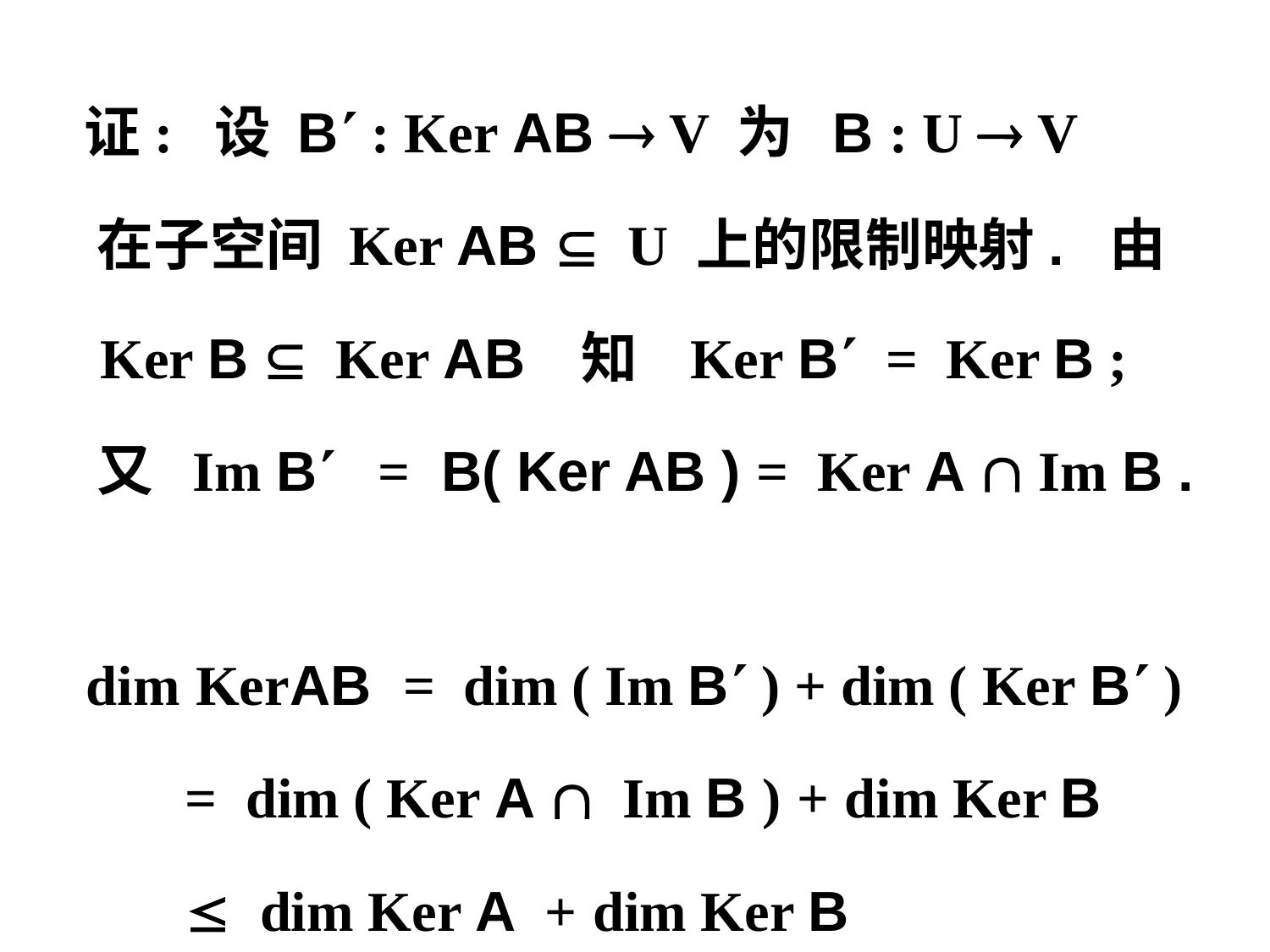

证:  设 B′ : Ker AB → V 为  B : U → V
  在子空间 Ker AB ⊆  U 上的限制映射.  由
   Ker B ⊆  Ker AB   知   Ker B′  =  Ker B ;
  又  Im B′   =  B( Ker AB ) =  Ker A ∩ Im B .
  dim KerAB  =  dim ( Im B′ ) + dim ( Ker B′ )
         =  dim ( Ker A ∩  Im B ) + dim Ker B
         ≤  dim Ker A  + dim Ker B